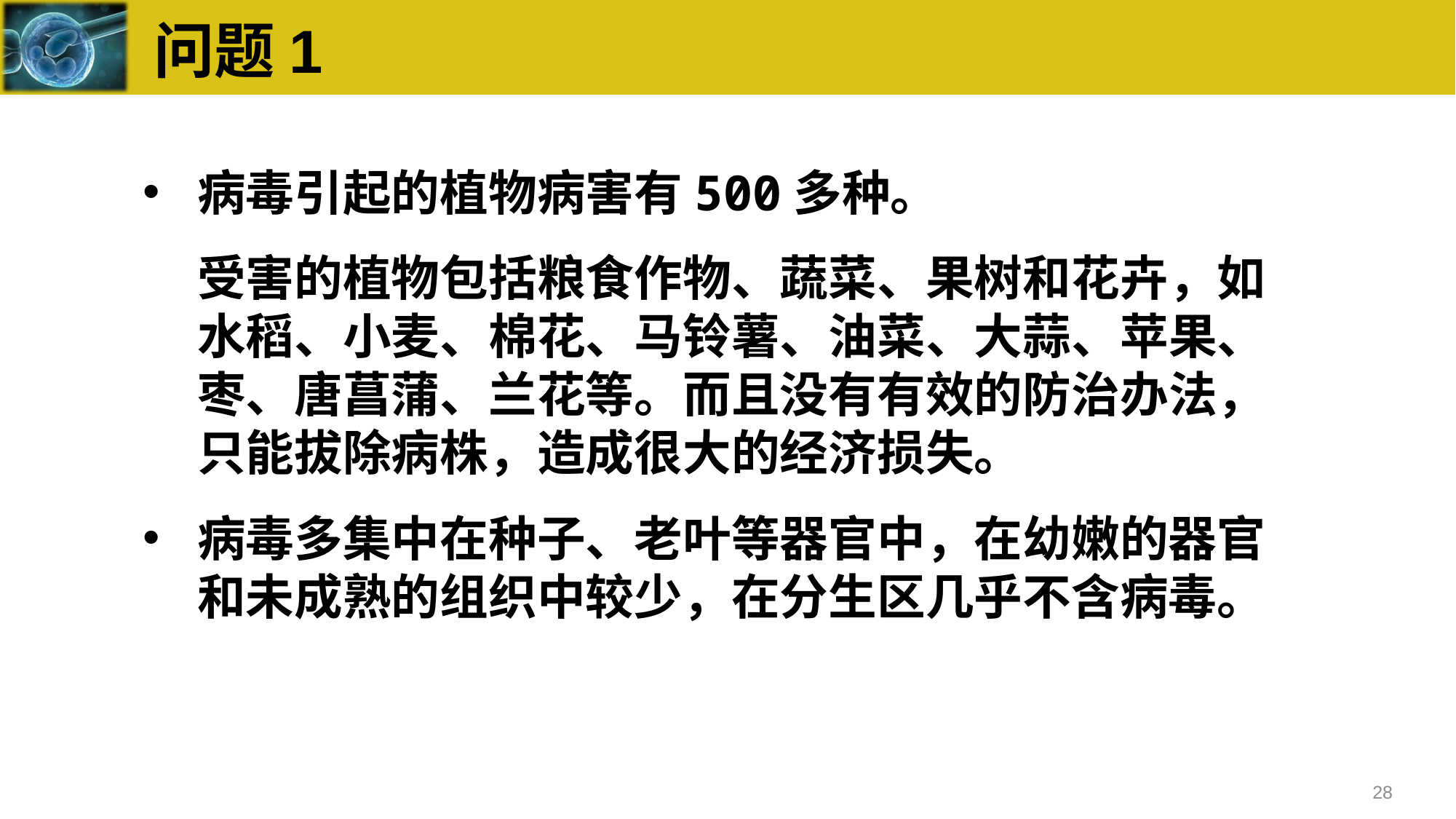

问题1
病毒引起的植物病害有500多种。
受害的植物包括粮食作物、蔬菜、果树和花卉，如水稻、小麦、棉花、马铃薯、油菜、大蒜、苹果、枣、唐菖蒲、兰花等。而且没有有效的防治办法，只能拔除病株，造成很大的经济损失。
病毒多集中在种子、老叶等器官中，在幼嫩的器官和未成熟的组织中较少，在分生区几乎不含病毒。

28